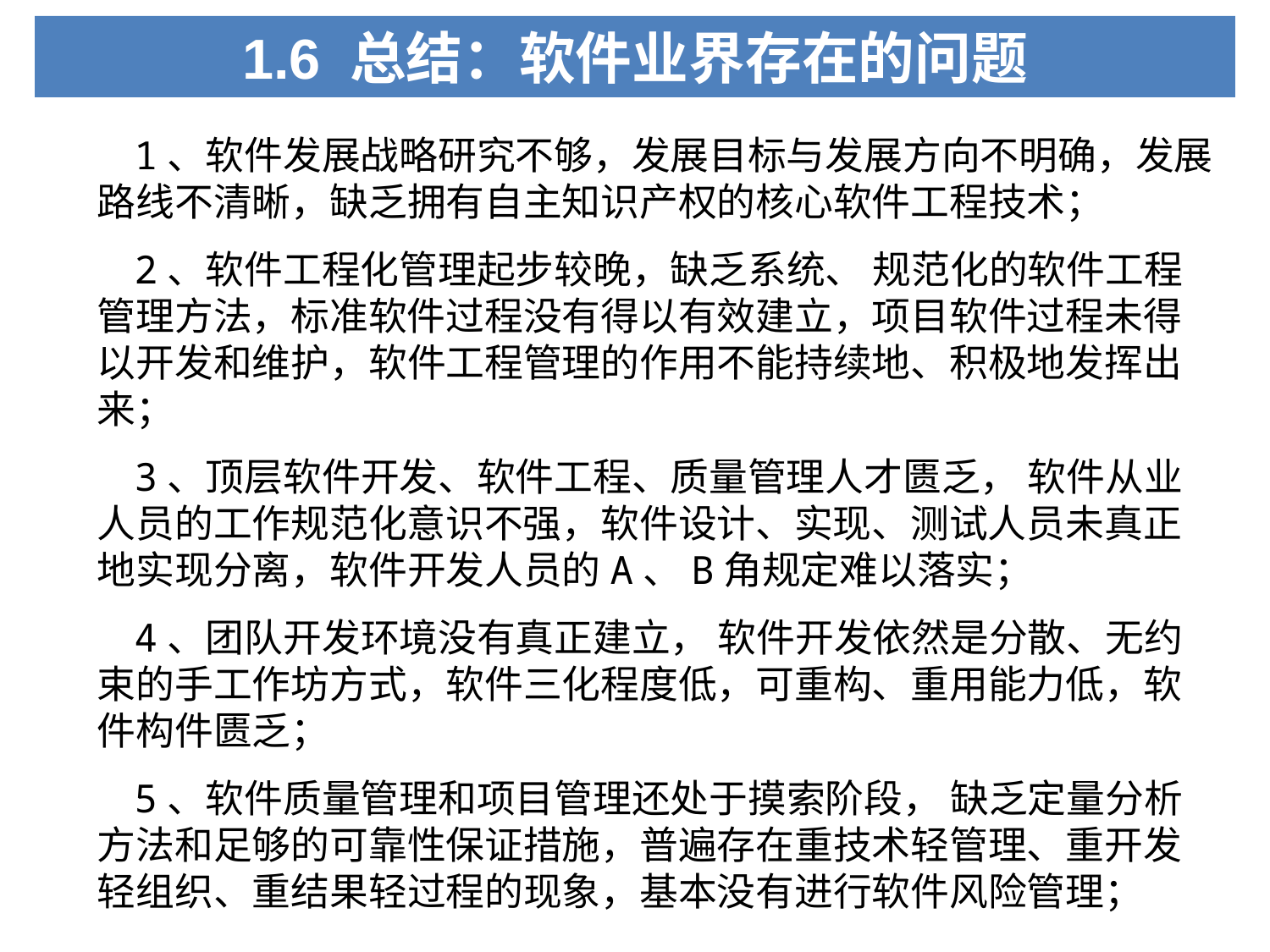

1.6 总结：软件业界存在的问题
1、软件发展战略研究不够，发展目标与发展方向不明确，发展路线不清晰，缺乏拥有自主知识产权的核心软件工程技术；
2、软件工程化管理起步较晚，缺乏系统、 规范化的软件工程管理方法，标准软件过程没有得以有效建立，项目软件过程未得以开发和维护，软件工程管理的作用不能持续地、积极地发挥出来；
3、顶层软件开发、软件工程、质量管理人才匮乏， 软件从业人员的工作规范化意识不强，软件设计、实现、测试人员未真正地实现分离，软件开发人员的A、B角规定难以落实；
4、团队开发环境没有真正建立， 软件开发依然是分散、无约束的手工作坊方式，软件三化程度低，可重构、重用能力低，软件构件匮乏；
5、软件质量管理和项目管理还处于摸索阶段， 缺乏定量分析方法和足够的可靠性保证措施，普遍存在重技术轻管理、重开发轻组织、重结果轻过程的现象，基本没有进行软件风险管理；